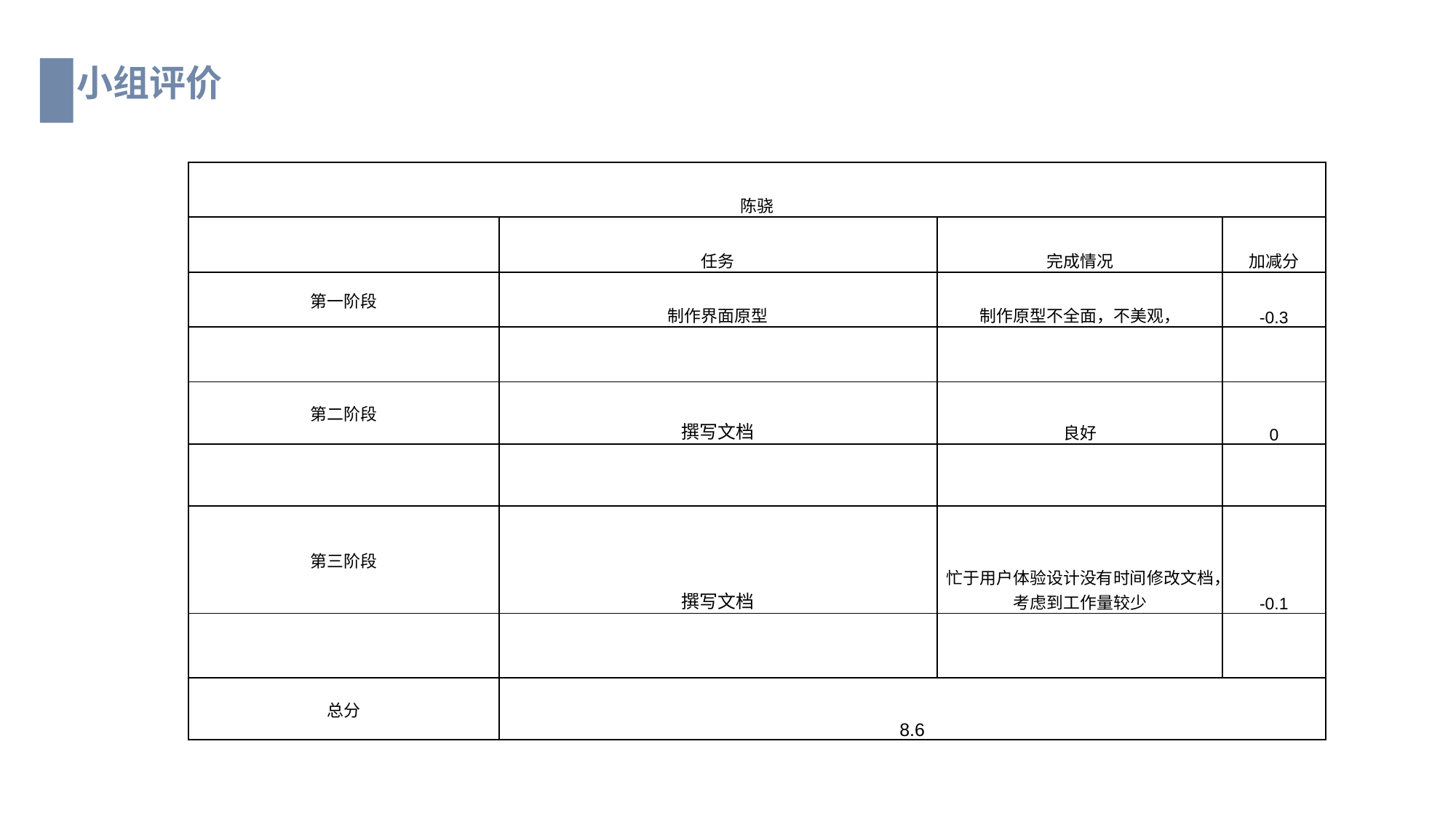

小组评价

| 陈骁 |  |  |  |
| --- | --- | --- | --- |
|  | 任务 | 完成情况 | 加减分 |
| 第一阶段 | 制作界面原型 | 制作原型不全面，不美观， | -0.3 |
|  |  |  |  |
| 第二阶段 | 撰写文档 | 良好 | 0 |
|  |  |  |  |
| 第三阶段 | 撰写文档 | 忙于用户体验设计没有时间修改文档，考虑到工作量较少 | -0.1 |
|  |  |  |  |
| 总分 | 8.6 |  |  |